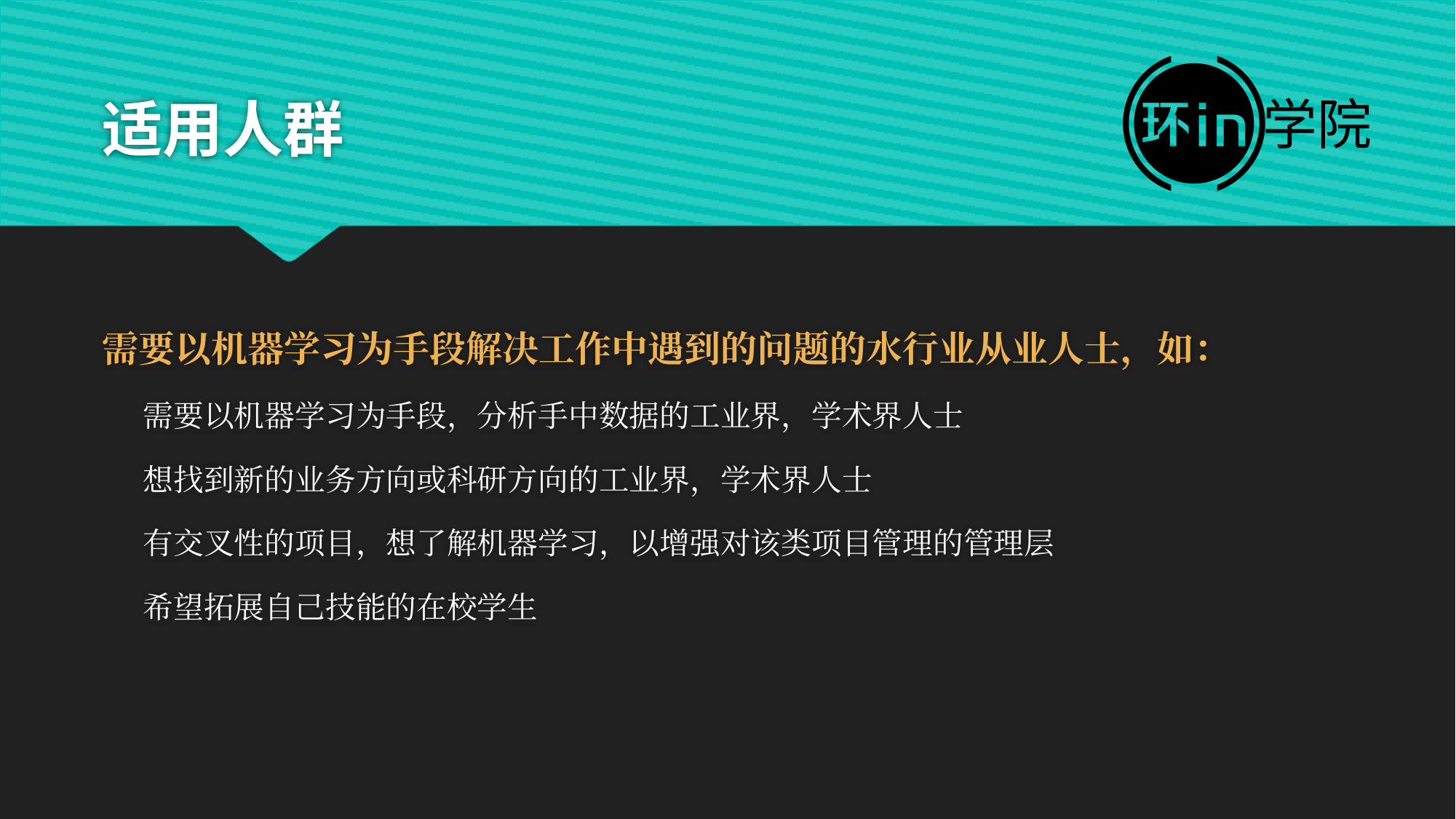

# 适用人群
除第一节课程外，其他节不需要此幻灯片
需要以机器学习为手段解决工作中遇到的问题的水行业从业人士，如：
需要以机器学习为手段，分析手中数据的工业界，学术界人士
想找到新的业务方向或科研方向的工业界，学术界人士
有交叉性的项目，想了解机器学习，以增强对该类项目管理的管理层
希望拓展自己技能的在校学生